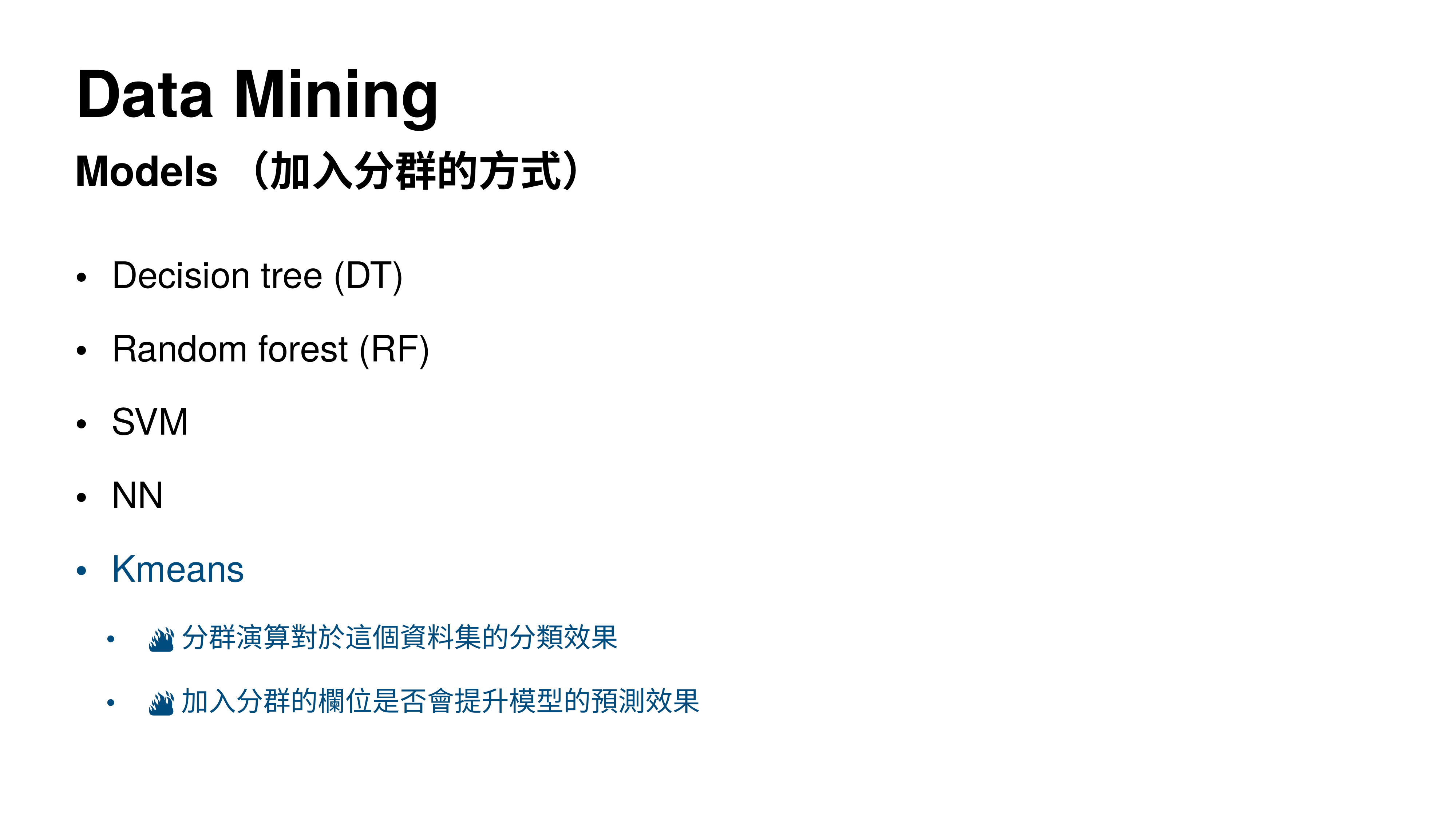

# Data Mining
Models（加入分群的方式）
Decision tree (DT)
Random forest (RF)
SVM
NN
Kmeans
🔥分群演算對於這個資料集的分類效果
🔥加入分群的欄位是否會提升模型的預測效果